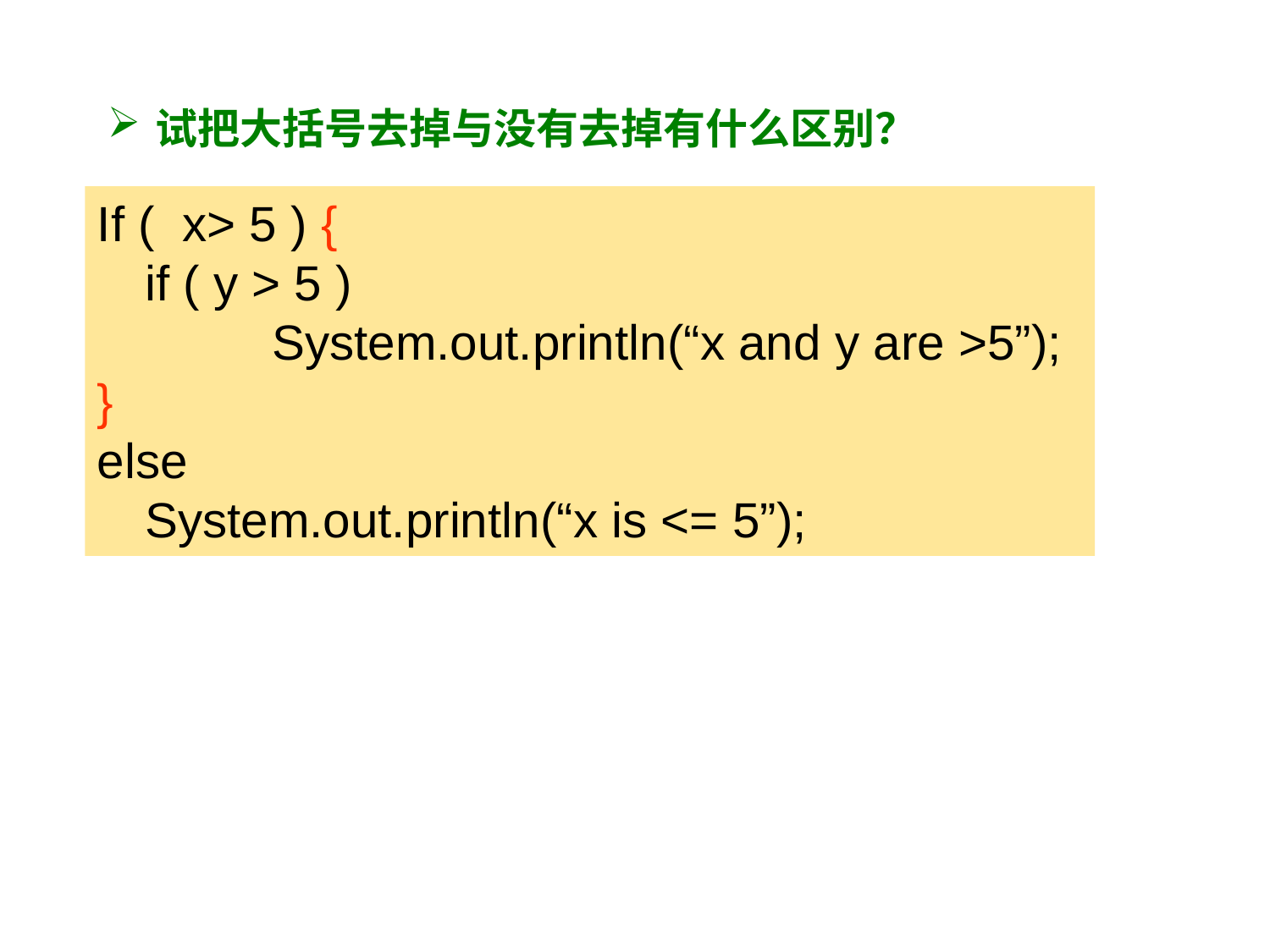

试把大括号去掉与没有去掉有什么区别？
If (  x> 5 ) {
	if ( y > 5 )
		System.out.println(“x and y are >5”);
}
else
	System.out.println(“x is <= 5”);